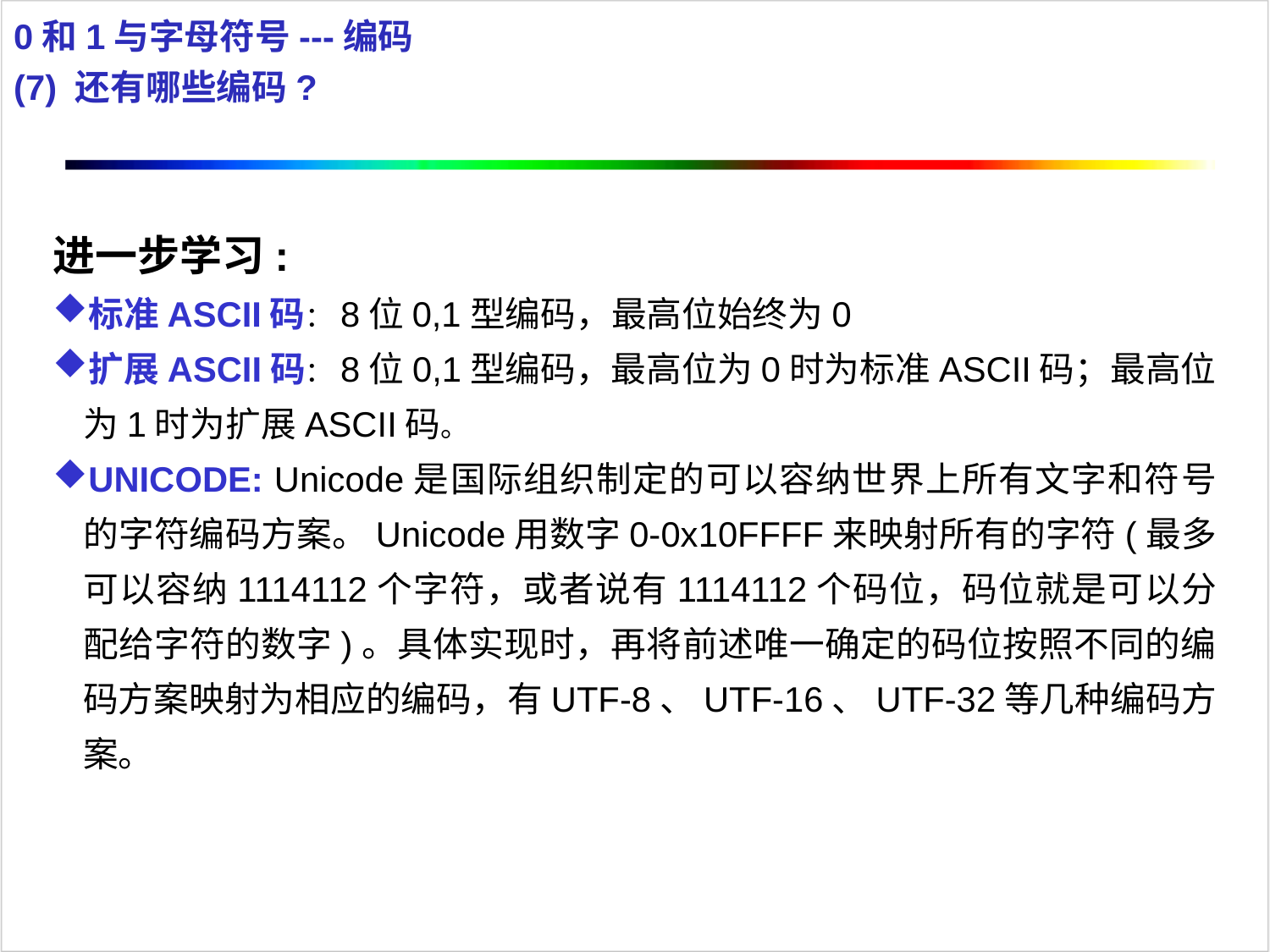

0和1与字母符号---编码
(7) 还有哪些编码?
进一步学习:
标准ASCII码：8位0,1型编码，最高位始终为0
扩展ASCII码：8位0,1型编码，最高位为0时为标准ASCII码；最高位为1时为扩展ASCII码。
UNICODE: Unicode是国际组织制定的可以容纳世界上所有文字和符号的字符编码方案。Unicode用数字0-0x10FFFF来映射所有的字符(最多可以容纳1114112个字符，或者说有1114112个码位，码位就是可以分配给字符的数字)。具体实现时，再将前述唯一确定的码位按照不同的编码方案映射为相应的编码，有UTF-8、UTF-16、UTF-32等几种编码方案。